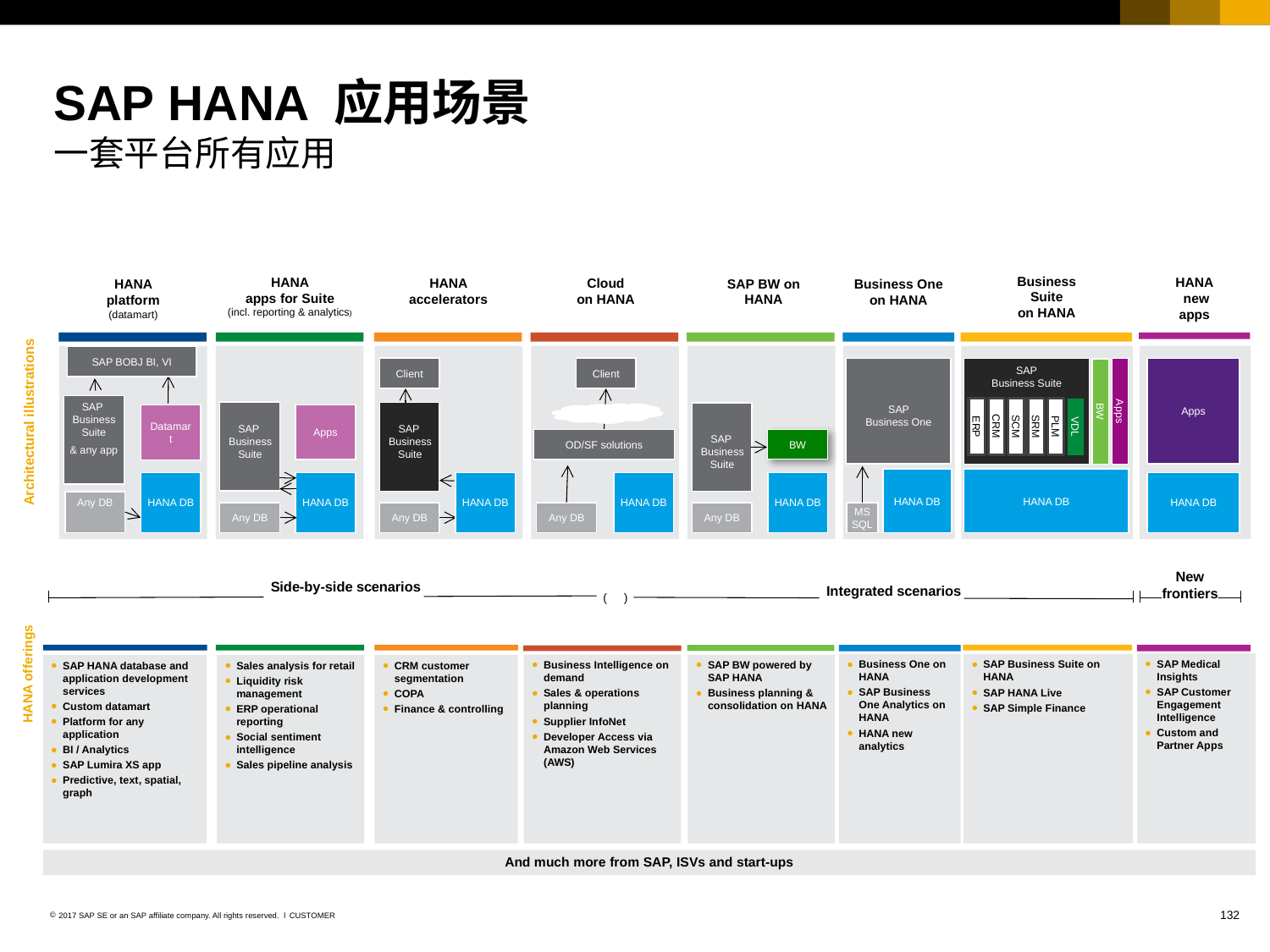

# SAP HANA 应用场景 一套平台所有应用
Business
Suite
on HANA
HANA
apps for Suite
(incl. reporting & analytics)
HANA
accelerators
Cloud
on HANA
HANA
 new
apps
SAP BW on
HANA
HANA
platform
(datamart)
Business One
on HANA

SAP
Business Suite

BW
Apps
ERP
CRM
SCM
SRM
PLM
VDL
HANA DB

Apps
HANA DB

SAP BOBJ BI, VI
SAP
Business
Suite
& any app

Datamart
HANA DB
Any DB

SAP
Business One
HANA DB
MS
SQL

Apps
SAP
Business
Suite
HANA DB
Any DB

Client

SAP
Business
Suite
HANA DB
Any DB

Client

OD/SF solutions
HANA DB
Any DB

SAP
Business
Suite
BW
HANA DB
Any DB
New
frontiers
 Side-by-side scenarios
(     )
 Integrated scenarios

SAP Medical Insights
SAP Customer Engagement Intelligence
Custom and Partner Apps
Business One on HANA
SAP Business One Analytics on HANA
HANA new analytics

SAP Business Suite on HANA
SAP HANA Live
SAP Simple Finance
Business Intelligence on demand
Sales & operations planning
Supplier InfoNet
Developer Access via Amazon Web Services (AWS)
SAP BW powered by SAP HANA
Business planning & consolidation on HANA
CRM customer segmentation
COPA
Finance & controlling
SAP HANA database and application development services
Custom datamart
Platform for any application
BI / Analytics
SAP Lumira XS app
Predictive, text, spatial, graph
Sales analysis for retail
Liquidity risk management
ERP operational reporting
Social sentiment intelligence
Sales pipeline analysis

And much more from SAP, ISVs and start-ups
Architectural illustrations
HANA offerings